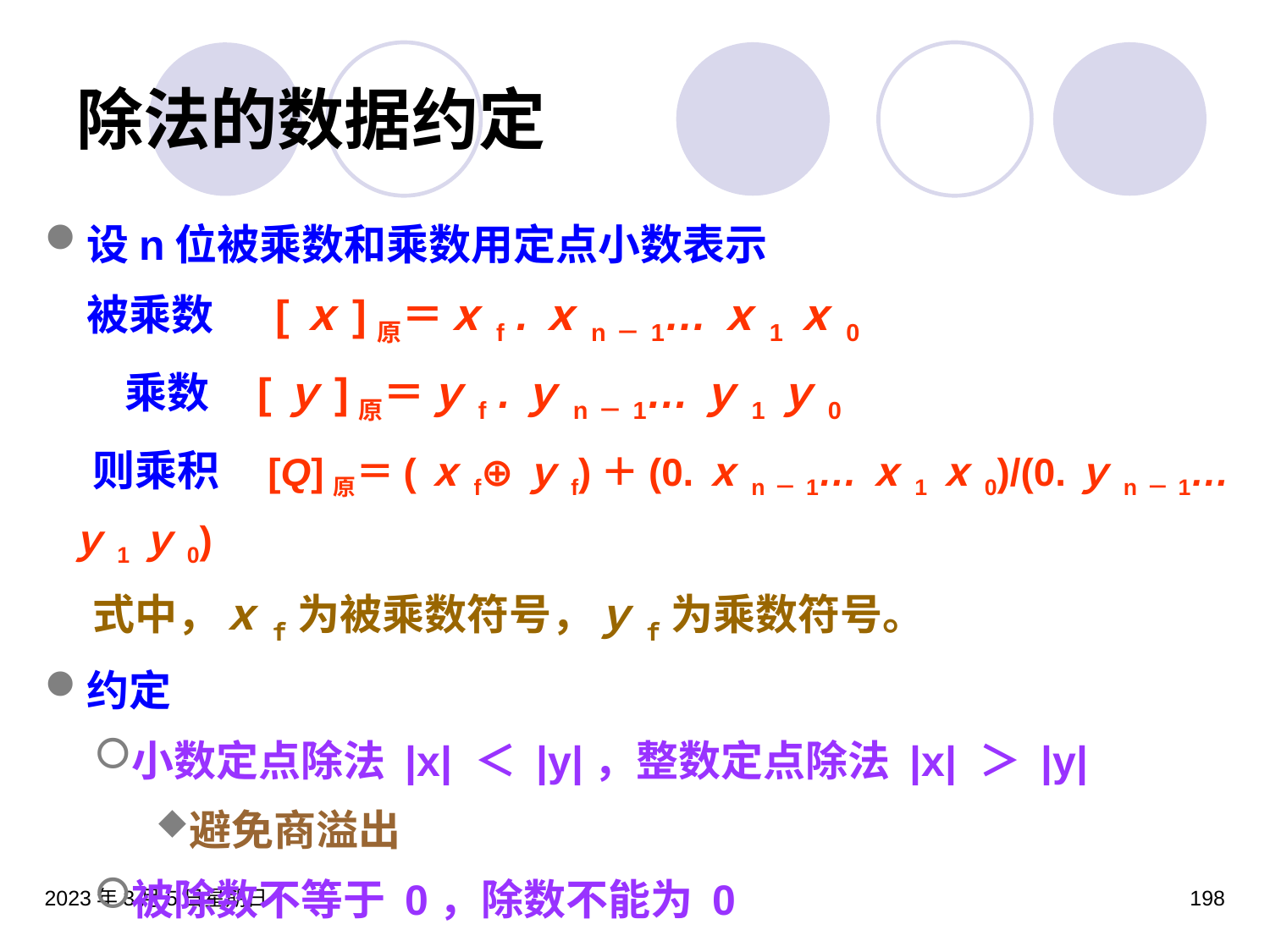

# 除法的数据约定
设n位被乘数和乘数用定点小数表示
　被乘数 　[ｘ]原＝ｘf .ｘn－1…ｘ1ｘ0
　    乘数    [ｙ]原＝ｙf .ｙn－1…ｙ1ｙ0
    则乘积    [Q]原＝(ｘf⊕ｙf)＋(0.ｘn－1…ｘ1ｘ0)/(0.ｙn－1…ｙ1ｙ0)
    式中，ｘf为被乘数符号，ｙf为乘数符号。
约定
小数定点除法 |x| ＜ |y|，整数定点除法 |x| ＞ |y|
避免商溢出
被除数不等于 0，除数不能为 0
2023年3月5日星期日
198